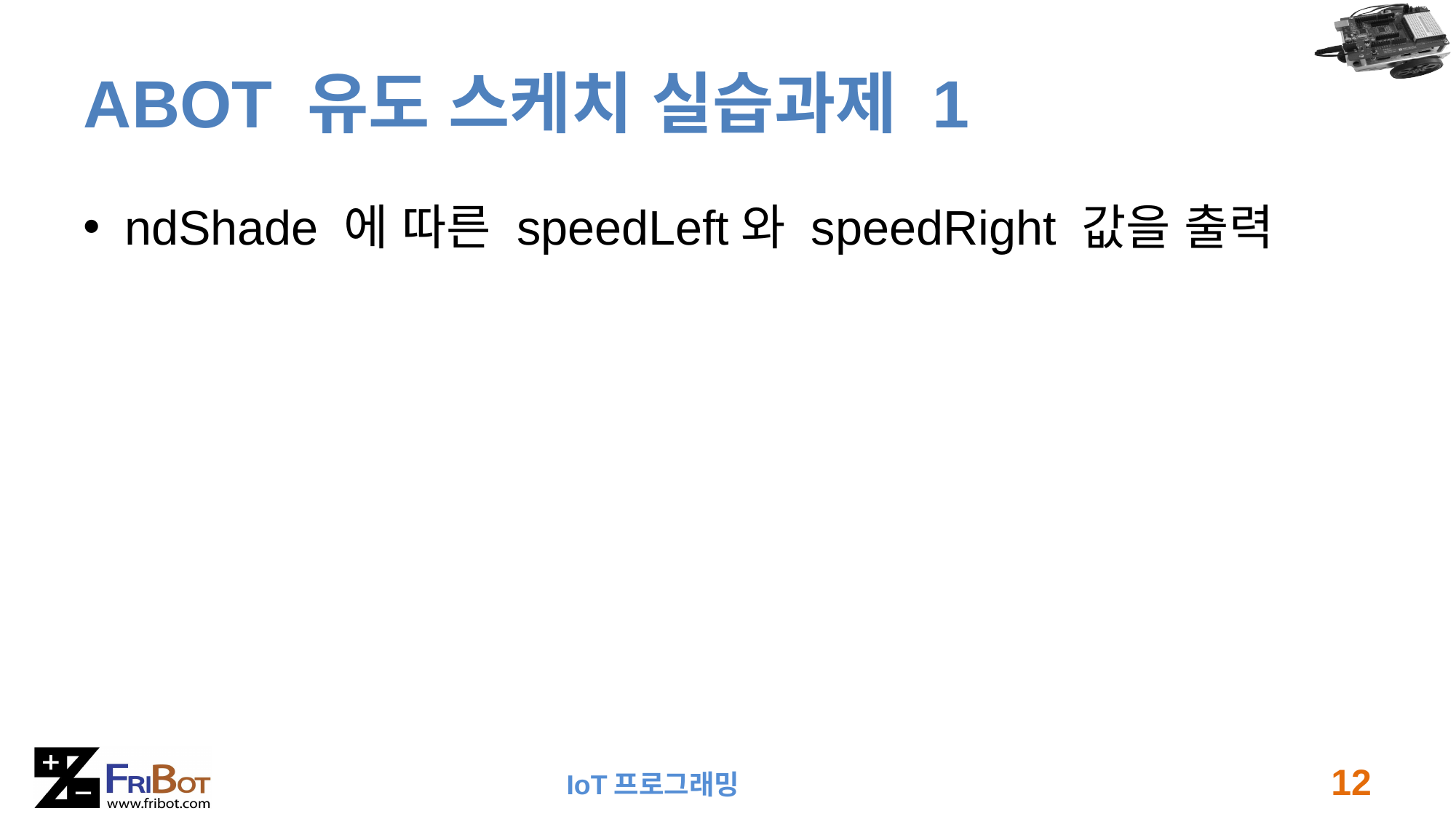

# ABOT 유도 스케치 실습과제 1
ndShade 에 따른 speedLeft와 speedRight 값을 출력

12